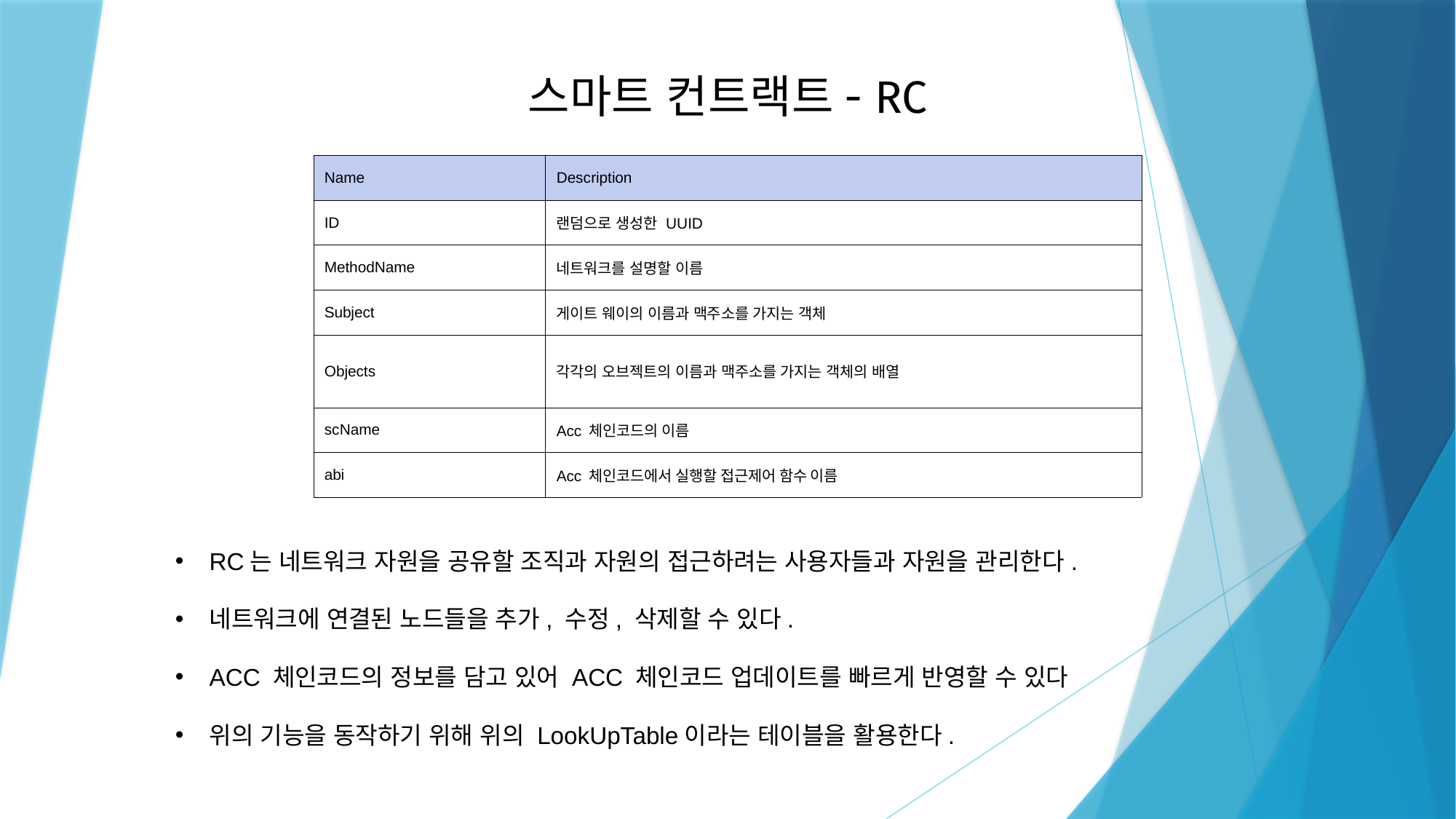

스마트 컨트랙트- RC
| Name | Description |
| --- | --- |
| ID | 랜덤으로 생성한 UUID |
| MethodName | 네트워크를 설명할 이름 |
| Subject | 게이트 웨이의 이름과 맥주소를 가지는 객체 |
| Objects | 각각의 오브젝트의 이름과 맥주소를 가지는 객체의 배열 |
| scName | Acc 체인코드의 이름 |
| abi | Acc 체인코드에서 실행할 접근제어 함수 이름 |

RC는 네트워크 자원을 공유할 조직과 자원의 접근하려는 사용자들과 자원을 관리한다.
네트워크에 연결된 노드들을 추가, 수정, 삭제할 수 있다.
ACC 체인코드의 정보를 담고 있어 ACC 체인코드 업데이트를 빠르게 반영할 수 있다
위의 기능을 동작하기 위해 위의 LookUpTable이라는 테이블을 활용한다.